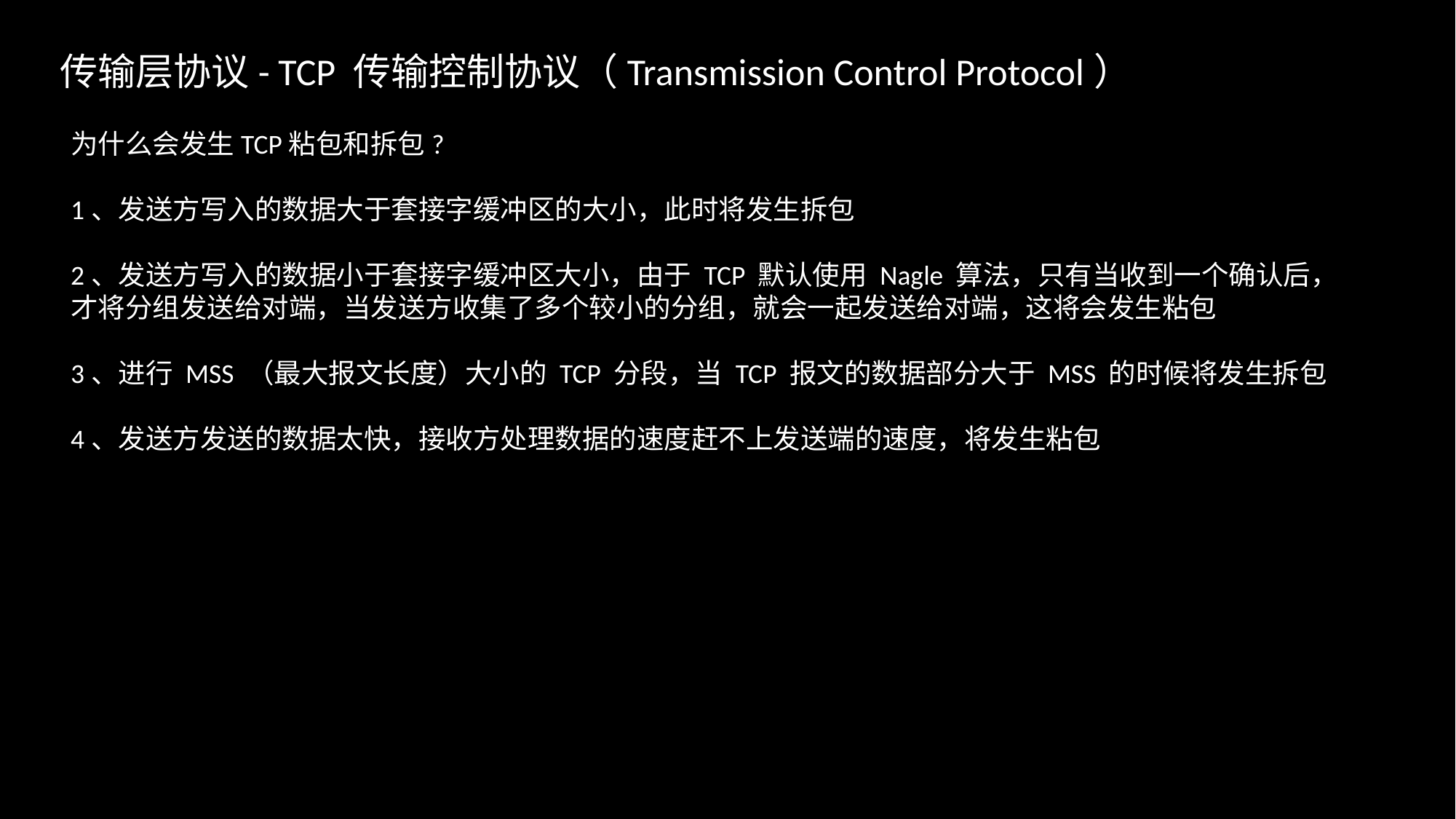

传输层协议- TCP 传输控制协议（Transmission Control Protocol）
为什么会发生TCP粘包和拆包?

1、发送方写入的数据大于套接字缓冲区的大小，此时将发生拆包

2、发送方写入的数据小于套接字缓冲区大小，由于 TCP 默认使用 Nagle 算法，只有当收到一个确认后，才将分组发送给对端，当发送方收集了多个较小的分组，就会一起发送给对端，这将会发生粘包

3、进行 MSS （最大报文长度）大小的 TCP 分段，当 TCP 报文的数据部分大于 MSS 的时候将发生拆包

4、发送方发送的数据太快，接收方处理数据的速度赶不上发送端的速度，将发生粘包